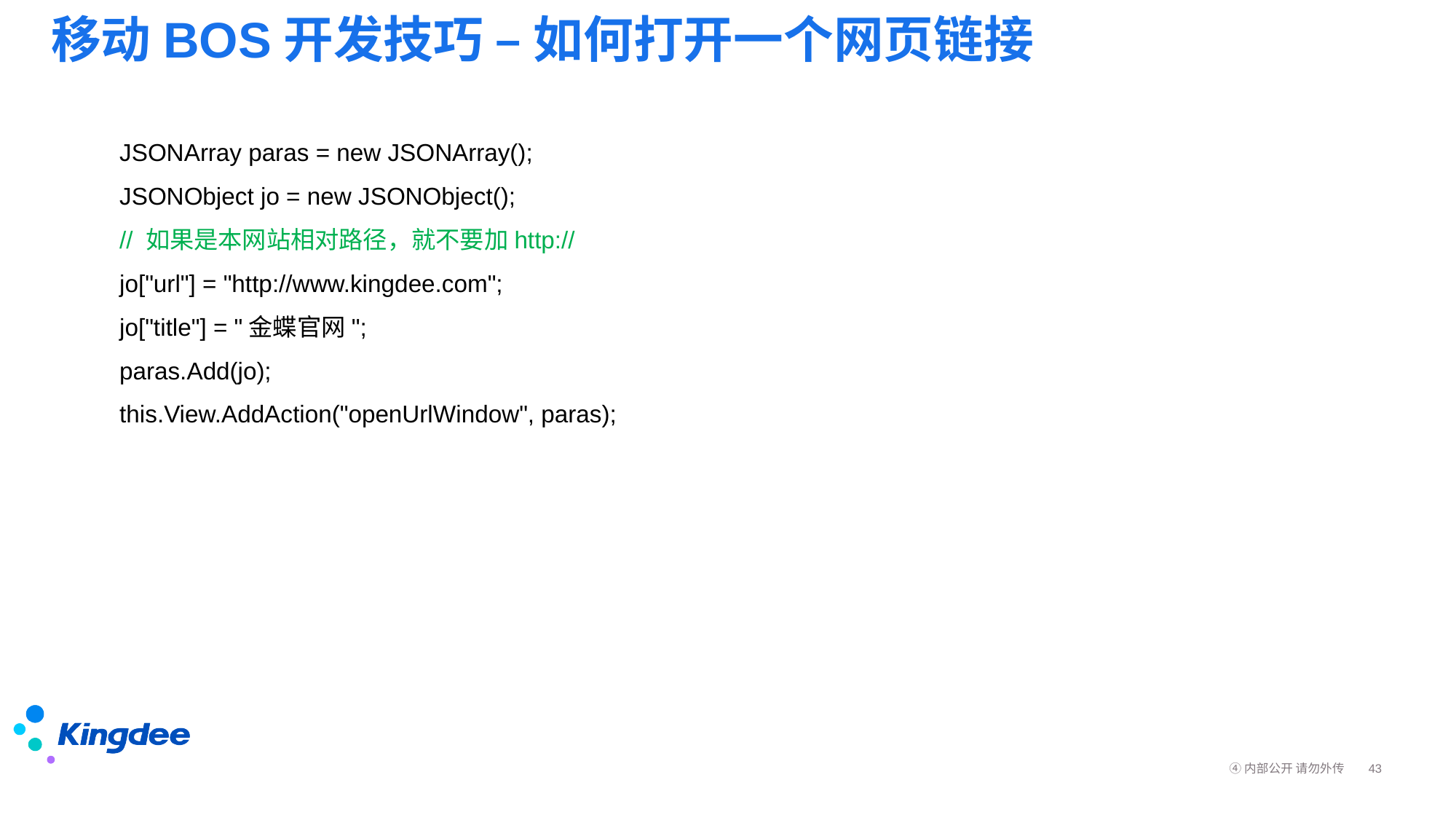

# 移动BOS开发技巧 – 如何打开一个网页链接
JSONArray paras = new JSONArray();
JSONObject jo = new JSONObject();
// 如果是本网站相对路径，就不要加http://
jo["url"] = "http://www.kingdee.com";
jo["title"] = "金蝶官网";
paras.Add(jo);
this.View.AddAction("openUrlWindow", paras);